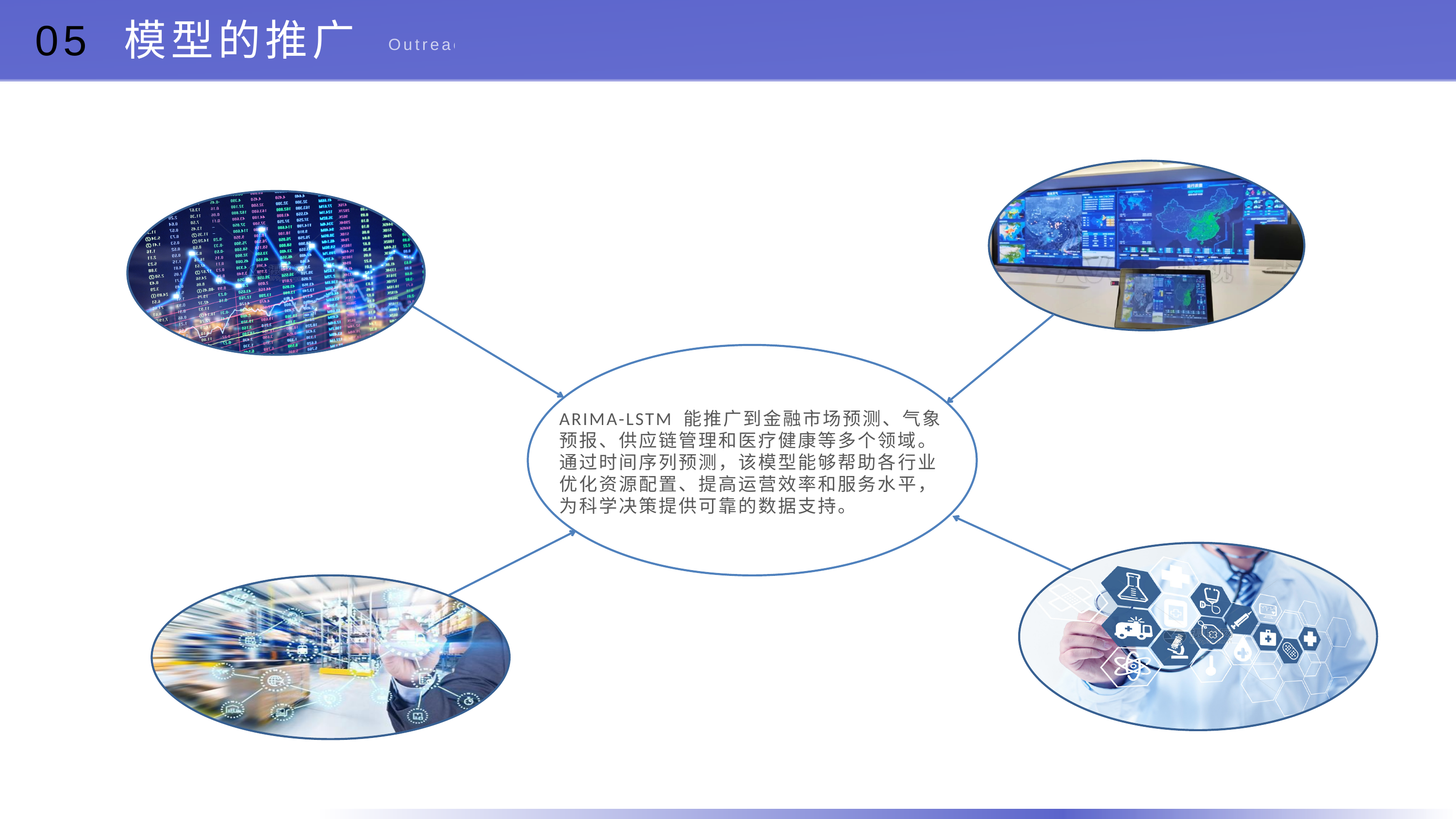

05
模型的推广

Outreach

ARIMA-LSTM 能推广到金融市场预测、气象预报、供应链管理和医疗健康等多个领域。通过时间序列预测，该模型能够帮助各行业优化资源配置、提高运营效率和服务水平，为科学决策提供可靠的数据支持。